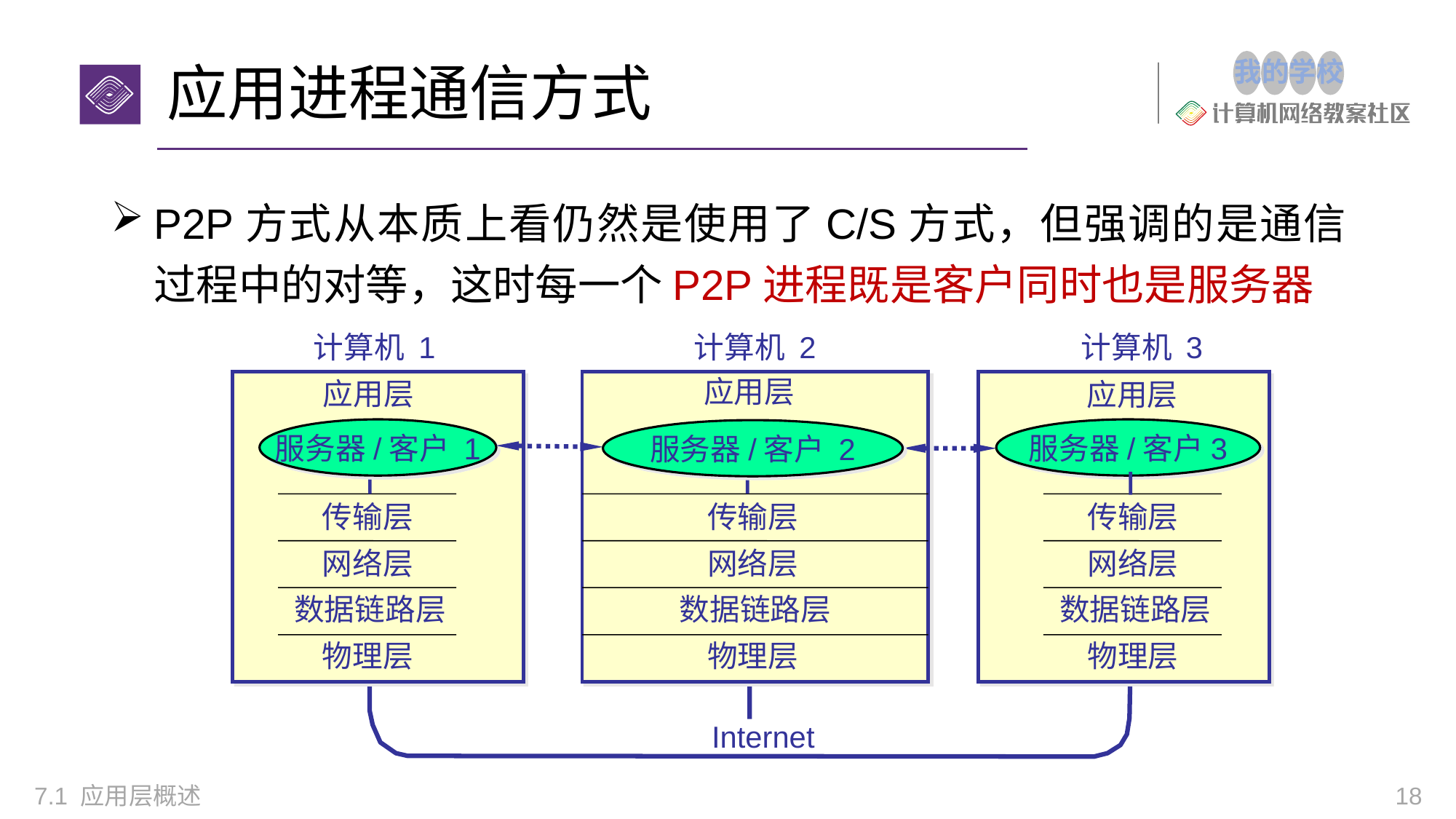

# 应用进程通信方式
P2P方式从本质上看仍然是使用了C/S方式，但强调的是通信过程中的对等，这时每一个P2P进程既是客户同时也是服务器

计算机 1
计算机 2
计算机 3
应用层
应用层
应用层

服务器/客户 1
服务器/客户3
服务器/客户 2

传输层
传输层
传输层

网络层
网络层
网络层

数据链路层
数据链路层
数据链路层

物理层
物理层
物理层

Internet
7.1 应用层概述
18